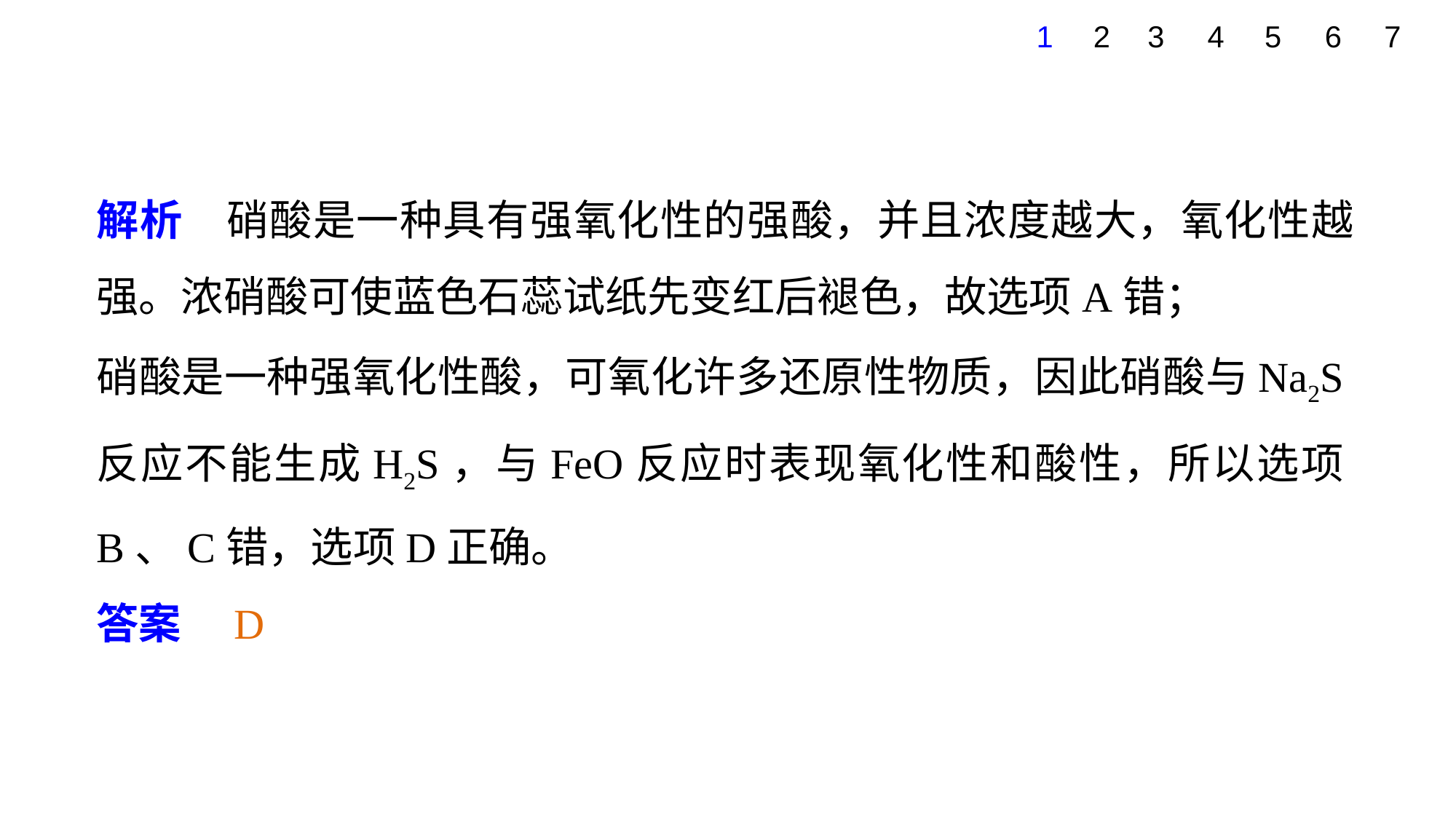

7
1
2
3
4
5
6
解析　硝酸是一种具有强氧化性的强酸，并且浓度越大，氧化性越强。浓硝酸可使蓝色石蕊试纸先变红后褪色，故选项A错；
硝酸是一种强氧化性酸，可氧化许多还原性物质，因此硝酸与Na2S反应不能生成H2S，与FeO反应时表现氧化性和酸性，所以选项B、C错，选项D正确。
答案　D